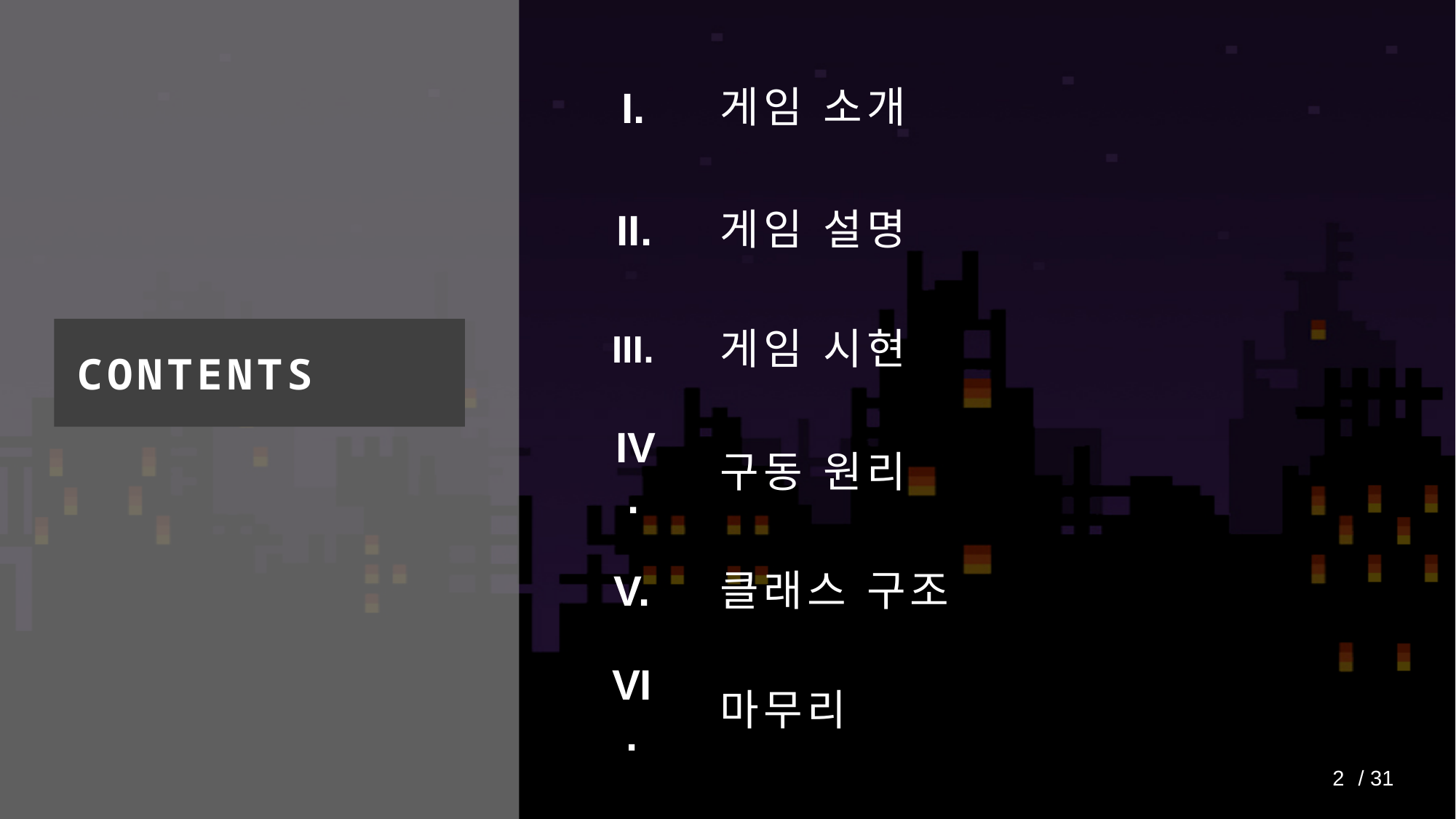

I.
게임 소개
II.
게임 설명
III.
게임 시현

CONTENTS
IV.
구동 원리
V.
클래스 구조
VI.
마무리
2